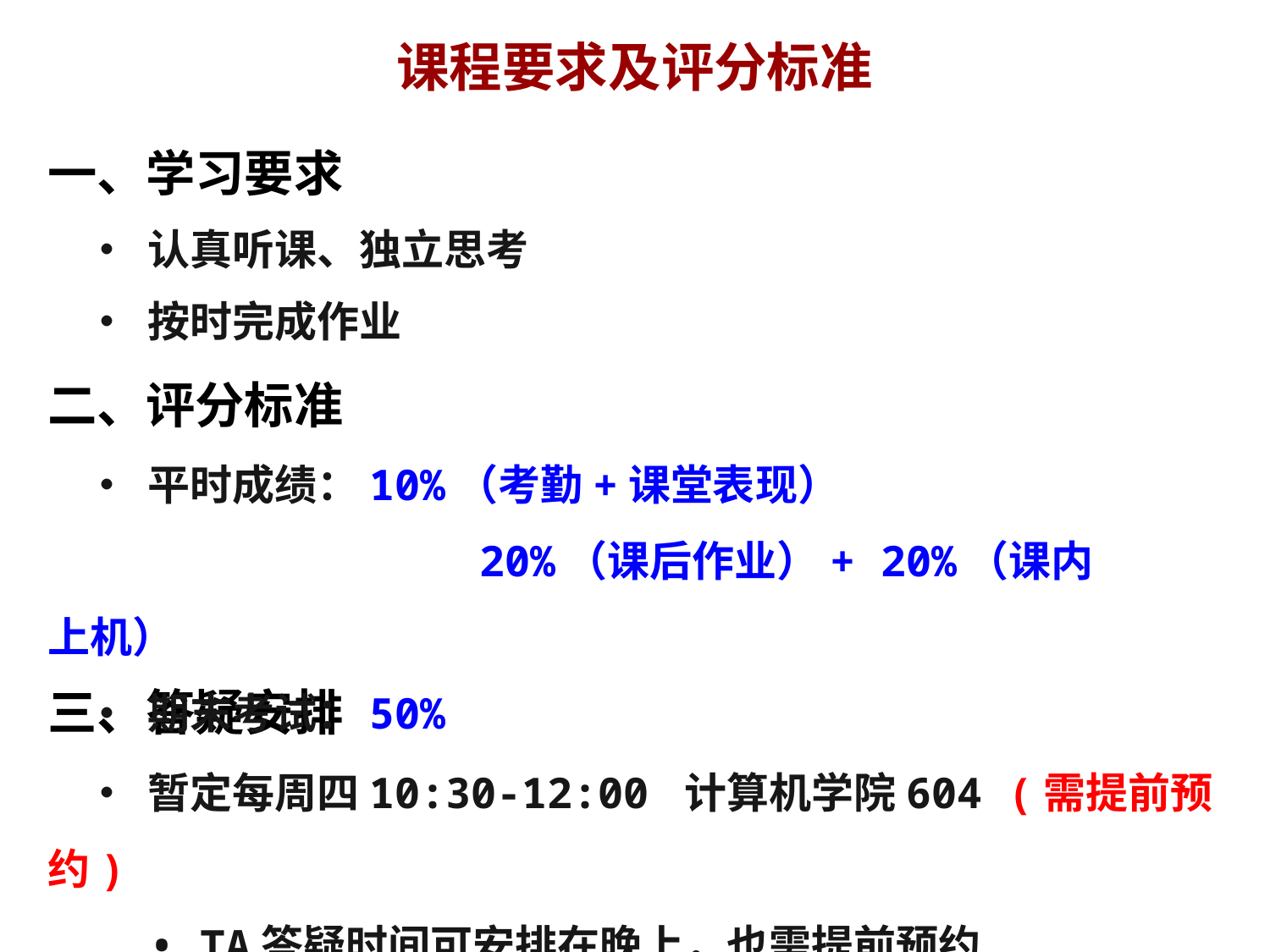

课程要求及评分标准
一、学习要求
    • 认真听课、独立思考
    • 按时完成作业
二、评分标准
    • 平时成绩：10%（考勤+课堂表现）
                 20%（课后作业）+ 20%（课内上机）
    • 期末考试：50%
三、答疑安排
    • 暂定每周四10:30-12:00 计算机学院604 (需提前预约)
    • TA答疑时间可安排在晚上，也需提前预约